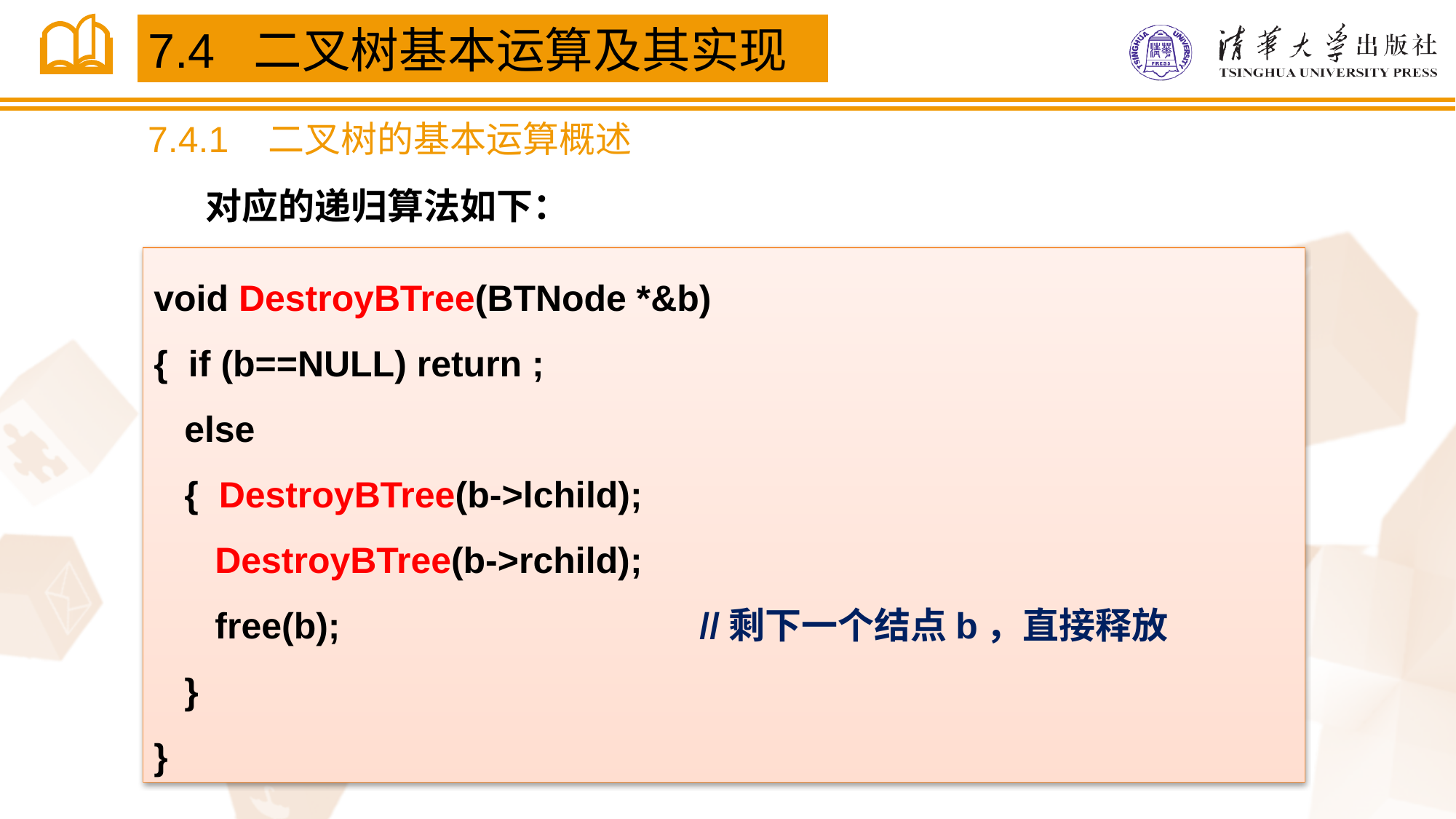

7.4  二叉树基本运算及其实现

7.4.1   二叉树的基本运算概述
对应的递归算法如下：
void DestroyBTree(BTNode *&b)
{  if (b==NULL) return ;
   else
   {  DestroyBTree(b->lchild);
      DestroyBTree(b->rchild);
      free(b);      			//剩下一个结点b，直接释放
   }
}